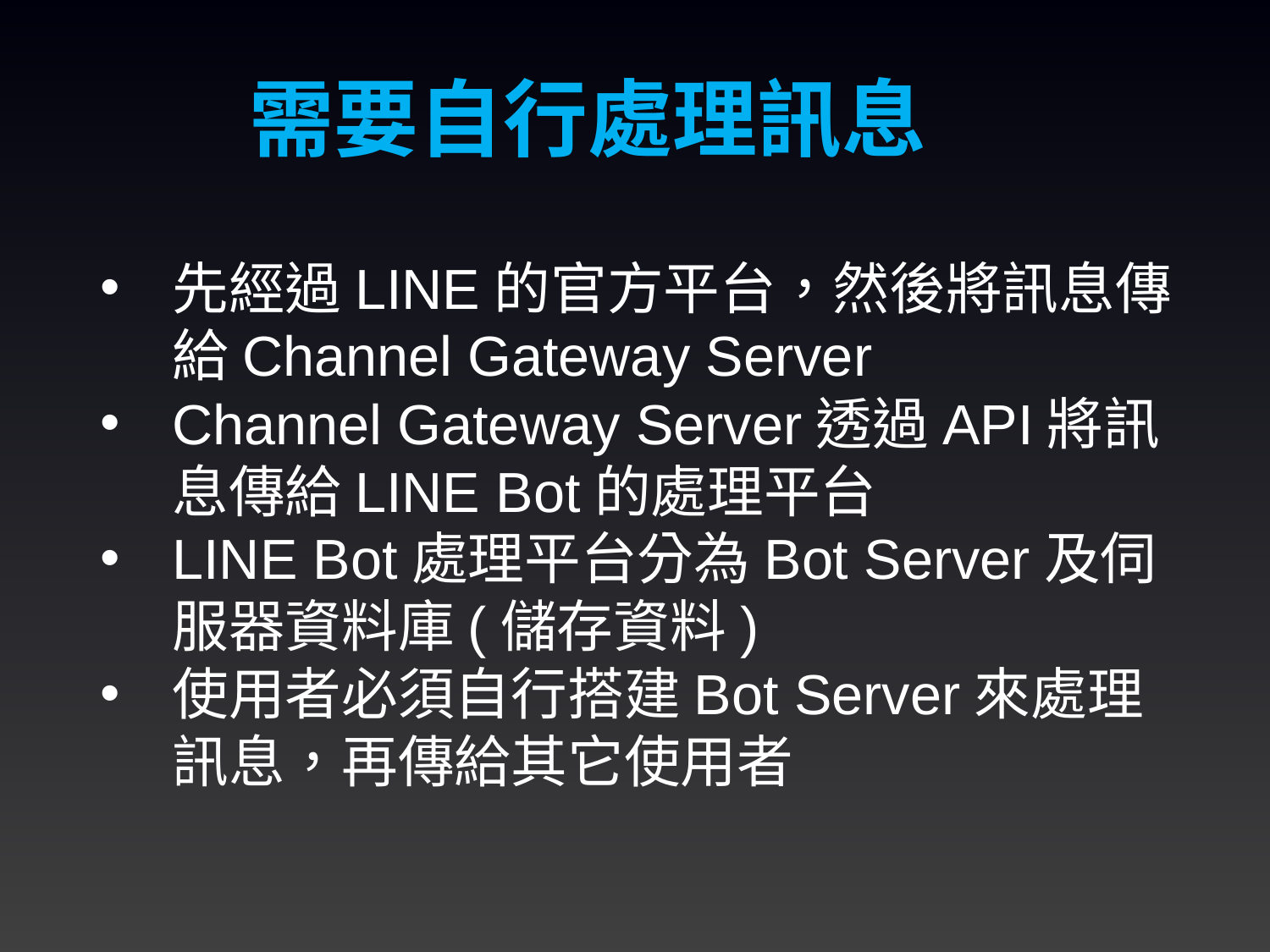

需要自行處理訊息
先經過LINE的官方平台，然後將訊息傳給Channel Gateway Server
Channel Gateway Server透過API將訊息傳給LINE Bot的處理平台
LINE Bot處理平台分為Bot Server及伺服器資料庫(儲存資料)
使用者必須自行搭建Bot Server來處理訊息，再傳給其它使用者